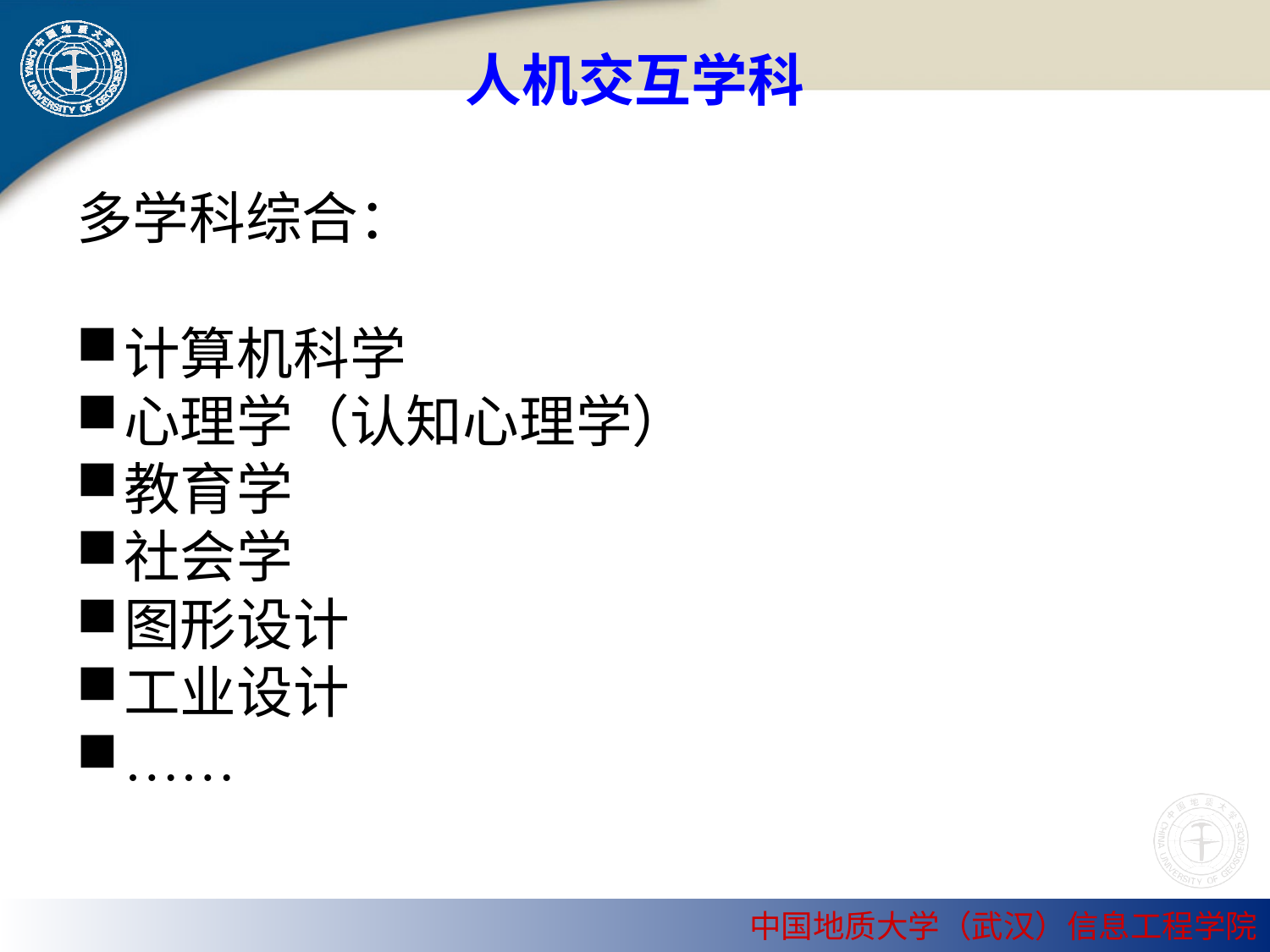

# 人机交互学科
多学科综合：

计算机科学
心理学（认知心理学）
教育学
社会学
图形设计
工业设计
……
4